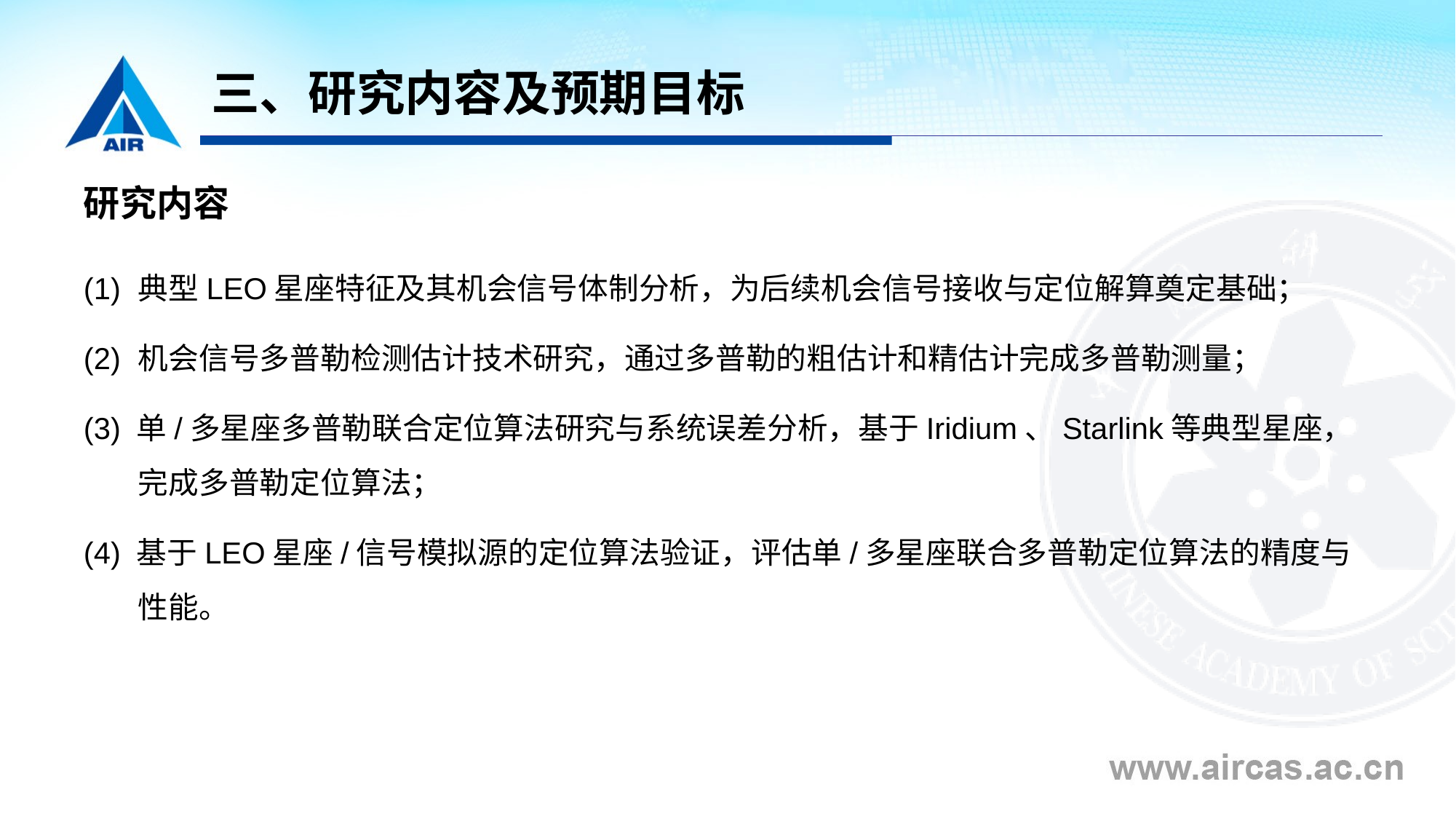

# 三、研究内容及预期目标
研究内容
典型LEO星座特征及其机会信号体制分析，为后续机会信号接收与定位解算奠定基础；
机会信号多普勒检测估计技术研究，通过多普勒的粗估计和精估计完成多普勒测量；
(3) 单/多星座多普勒联合定位算法研究与系统误差分析，基于Iridium、Starlink等典型星座，完成多普勒定位算法；
(4) 基于LEO星座/信号模拟源的定位算法验证，评估单/多星座联合多普勒定位算法的精度与性能。